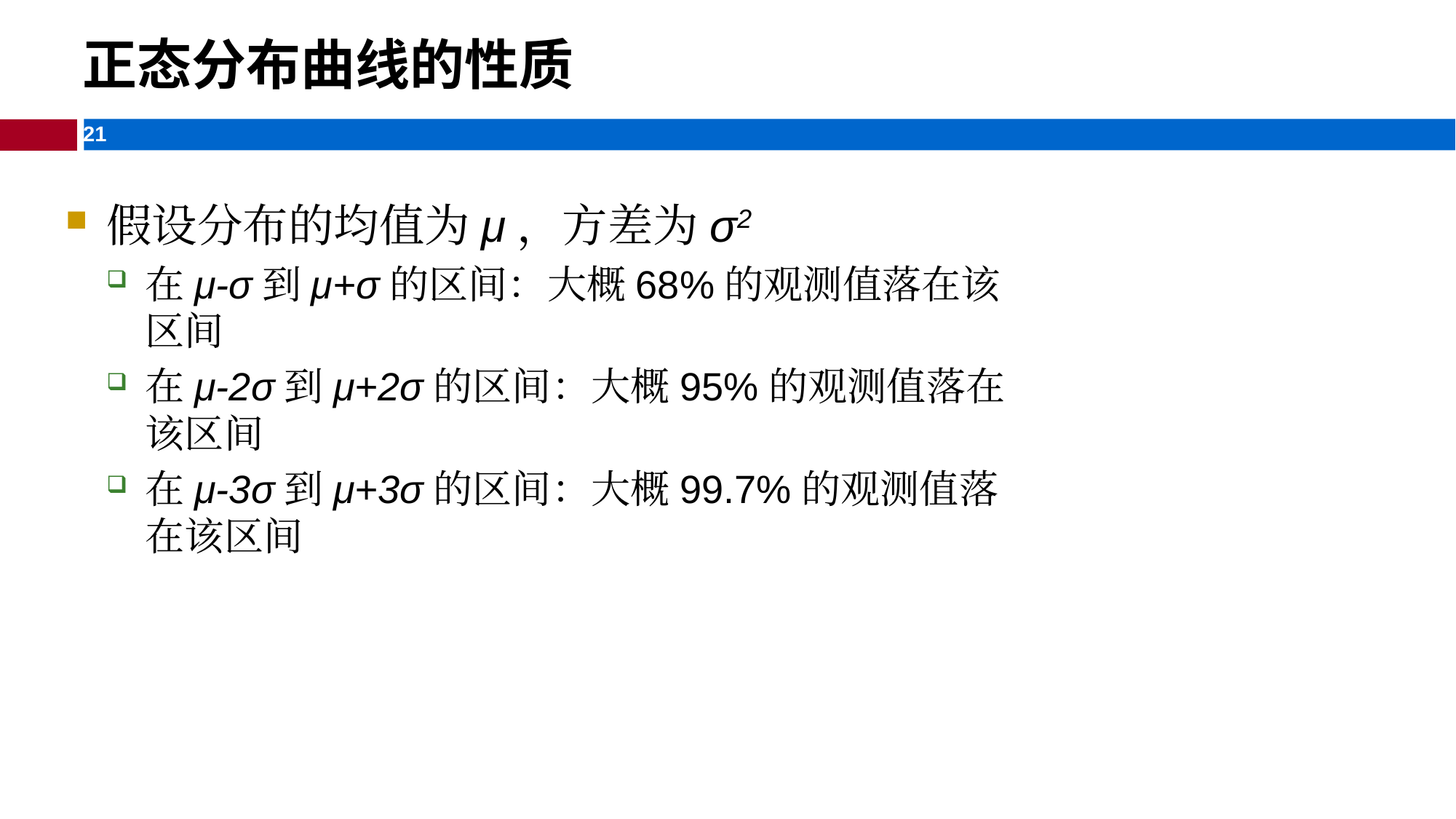

正态分布曲线的性质
假设分布的均值为μ，方差为σ2
在μ-σ到μ+σ的区间：大概68%的观测值落在该区间
在μ-2σ到μ+2σ的区间：大概95%的观测值落在该区间
在μ-3σ到μ+3σ的区间：大概99.7%的观测值落在该区间